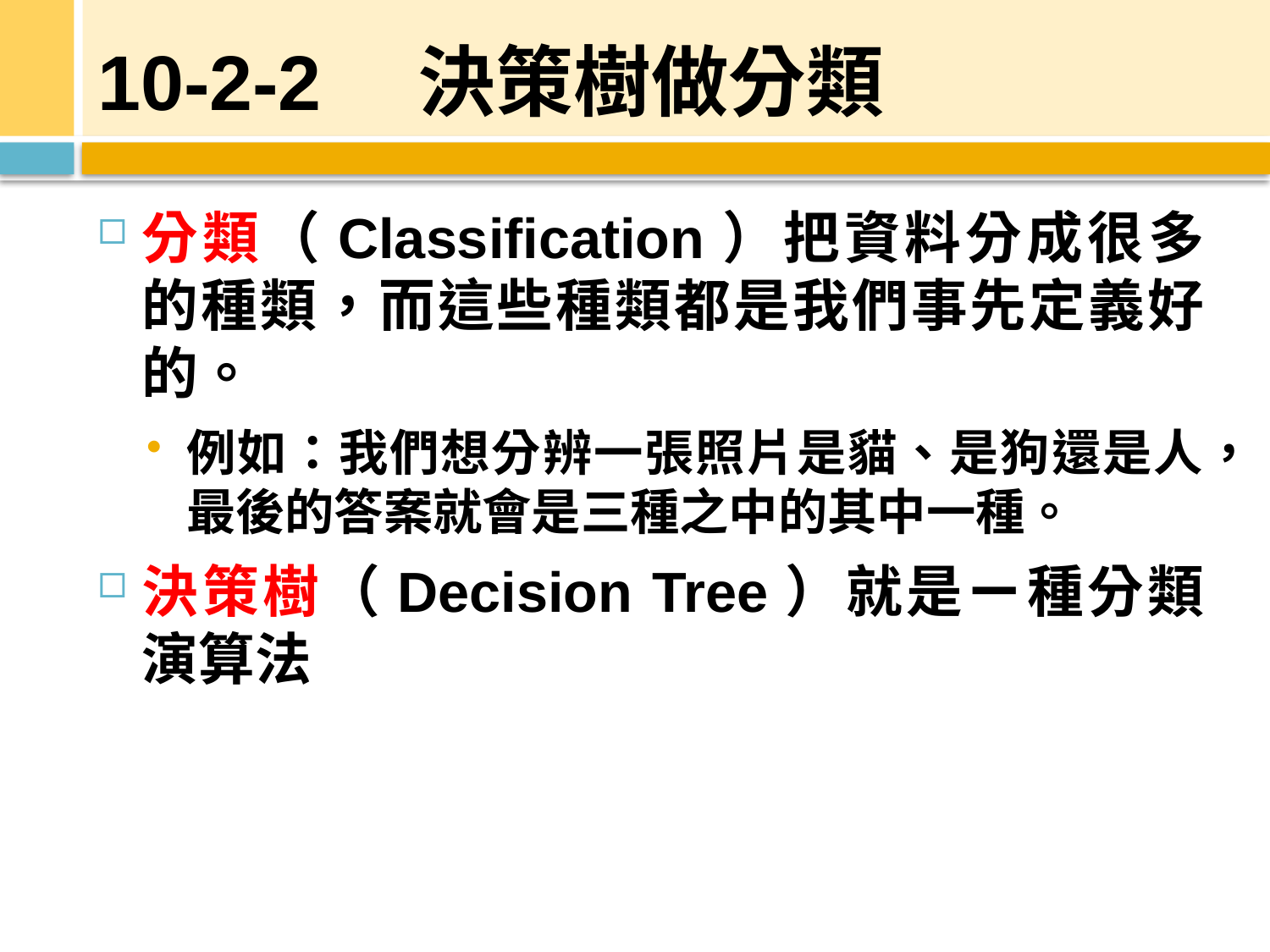

# 10-2-2　決策樹做分類
分類（Classification）把資料分成很多的種類，而這些種類都是我們事先定義好的。
例如：我們想分辨一張照片是貓、是狗還是人，最後的答案就會是三種之中的其中一種。
決策樹（Decision Tree）就是ㄧ種分類演算法